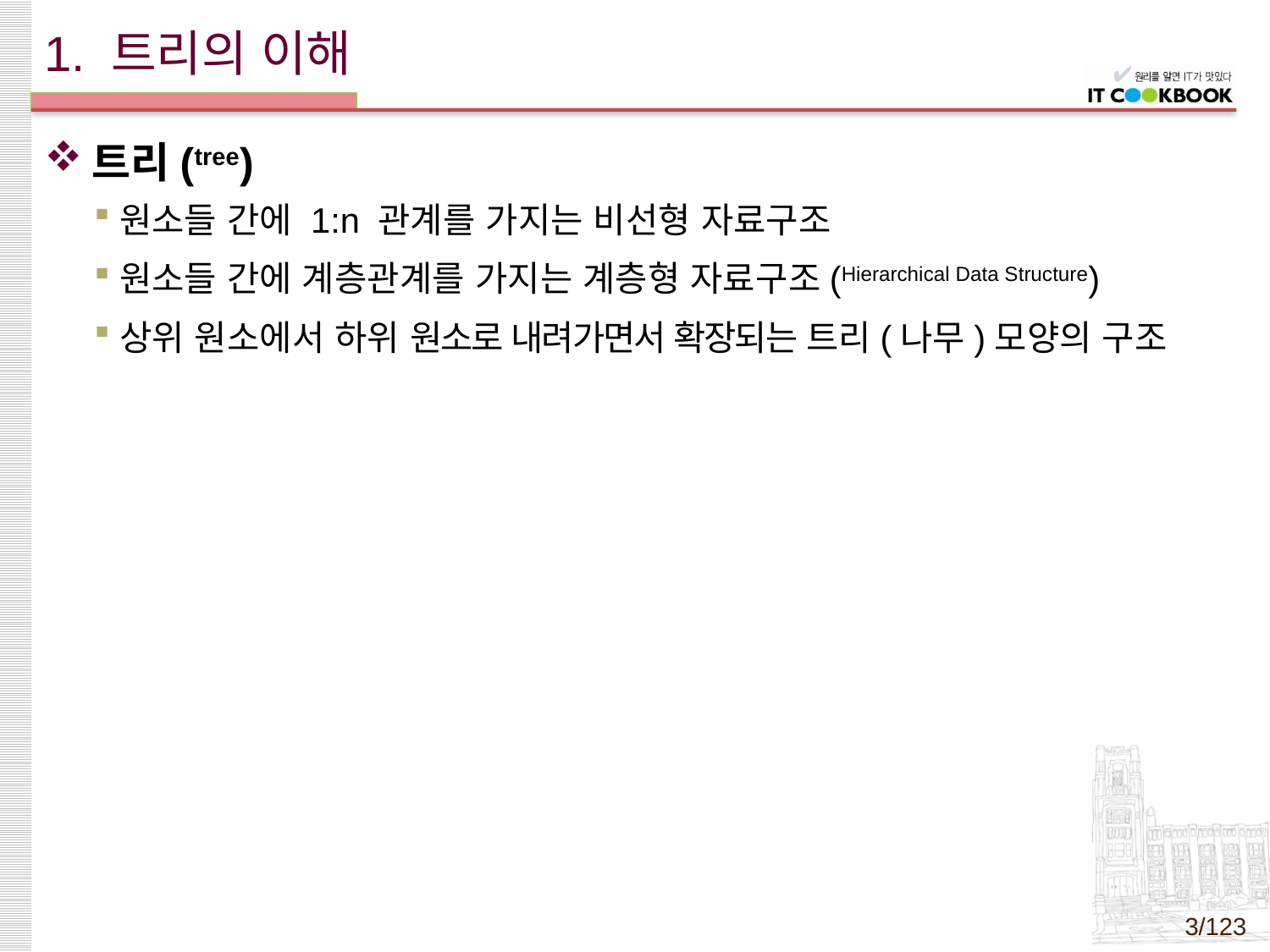

# 1. 트리의 이해
트리(tree)
원소들 간에 1:n 관계를 가지는 비선형 자료구조
원소들 간에 계층관계를 가지는 계층형 자료구조(Hierarchical Data Structure)
상위 원소에서 하위 원소로 내려가면서 확장되는 트리(나무)모양의 구조